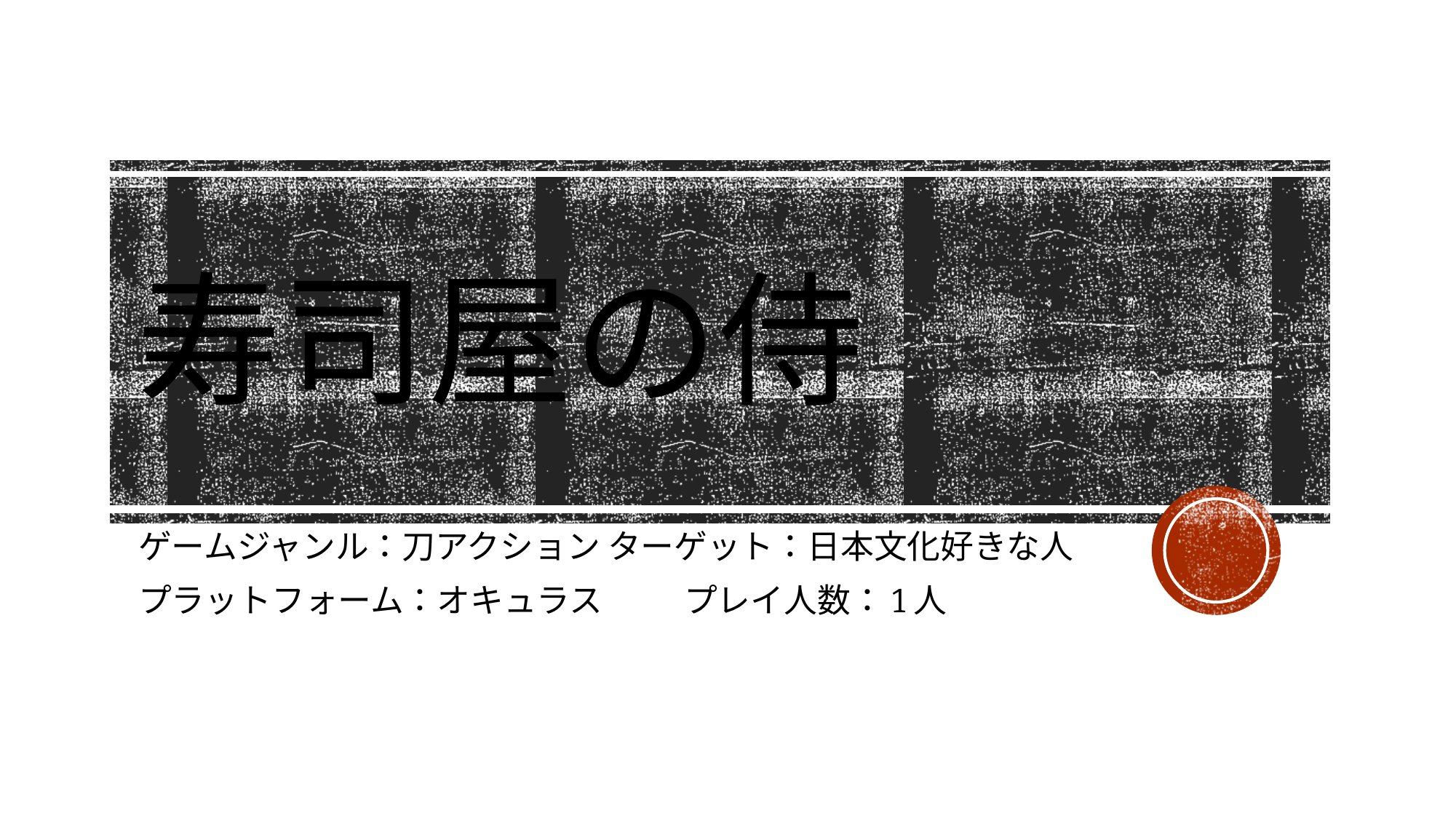

# 寿司屋の侍
ゲームジャンル：刀アクション ターゲット：日本文化好きな人
プラットフォーム：オキュラス	プレイ人数：1人